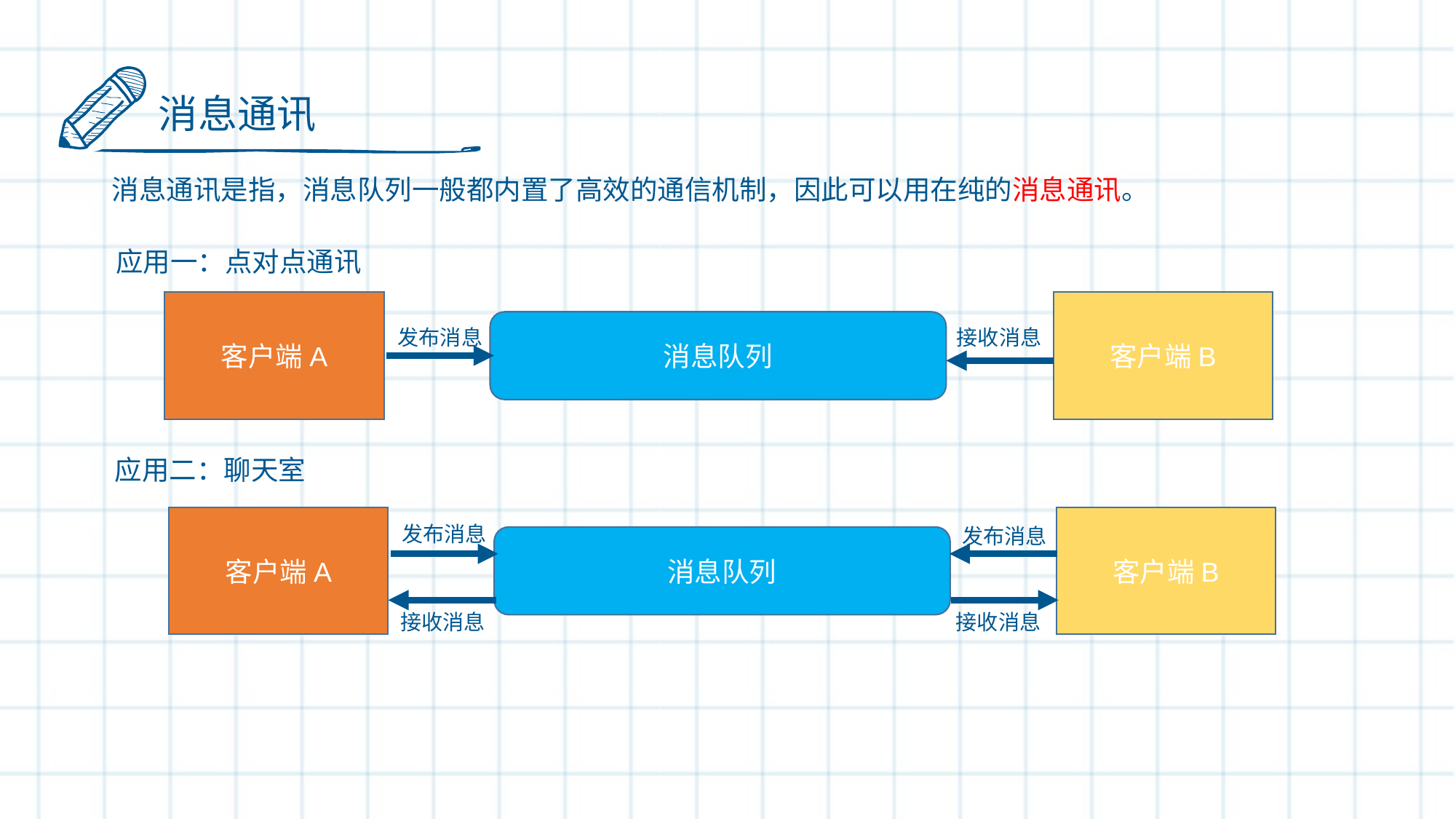

消息通讯

消息通讯是指，消息队列一般都内置了高效的通信机制，因此可以用在纯的消息通讯。
应用一：点对点通讯
客户端A
客户端B
消息队列
发布消息
接收消息
应用二：聊天室
客户端A
客户端B
发布消息
发布消息
消息队列
接收消息
接收消息